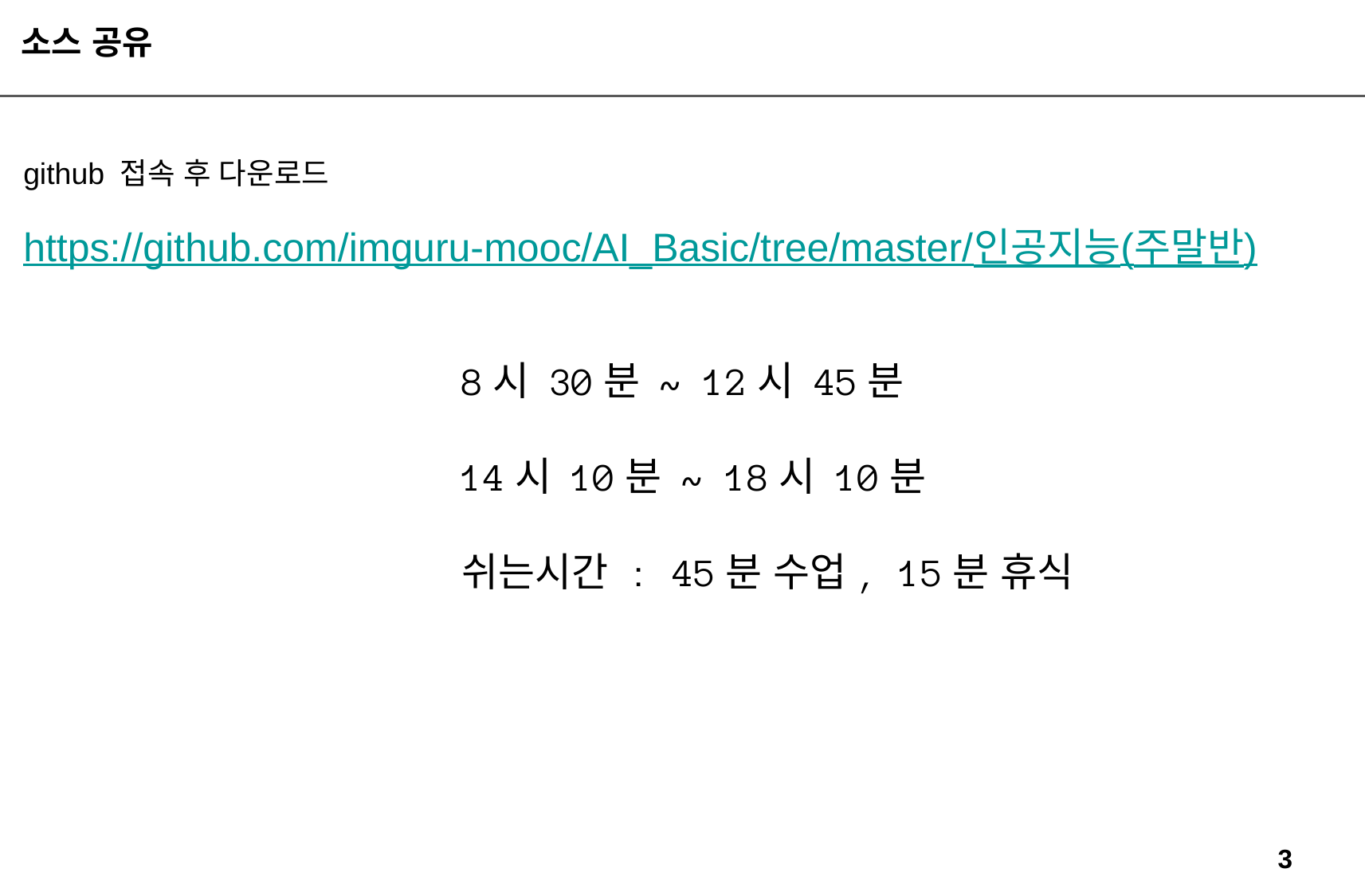

소스 공유
github 접속 후 다운로드

https://github.com/imguru-mooc/AI_Basic/tree/master/인공지능(주말반)
8시 30분 ~ 12시 45분

14시 10분 ~ 18시 10분

쉬는시간 : 45분 수업, 15분 휴식